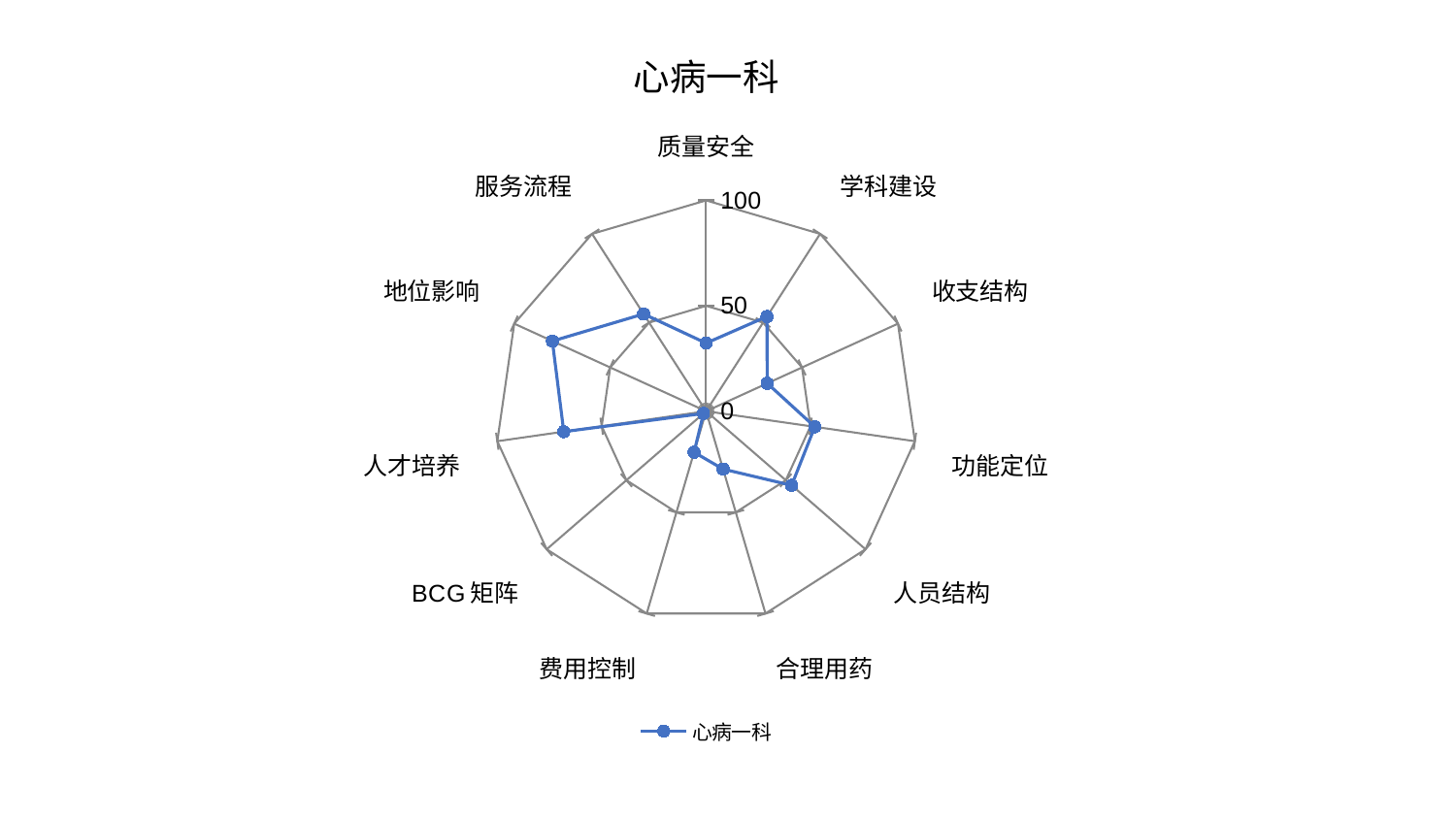

### Chart: 心病一科

| Category | 心病一科 |
|---|---|
| 质量安全 | 32.28265292447558 |
| 学科建设 | 53.414863290502 |
| 收支结构 | 31.867135893178684 |
| 功能定位 | 52.06099339167078 |
| 人员结构 | 53.66115509265036 |
| 合理用药 | 28.624181645166587 |
| 费用控制 | 20.299495210261398 |
| BCG矩阵 | 1.6198872153100827 |
| 人才培养 | 68.18556249977117 |
| 地位影响 | 80.121541494692 |
| 服务流程 | 54.82147751103957 |
166